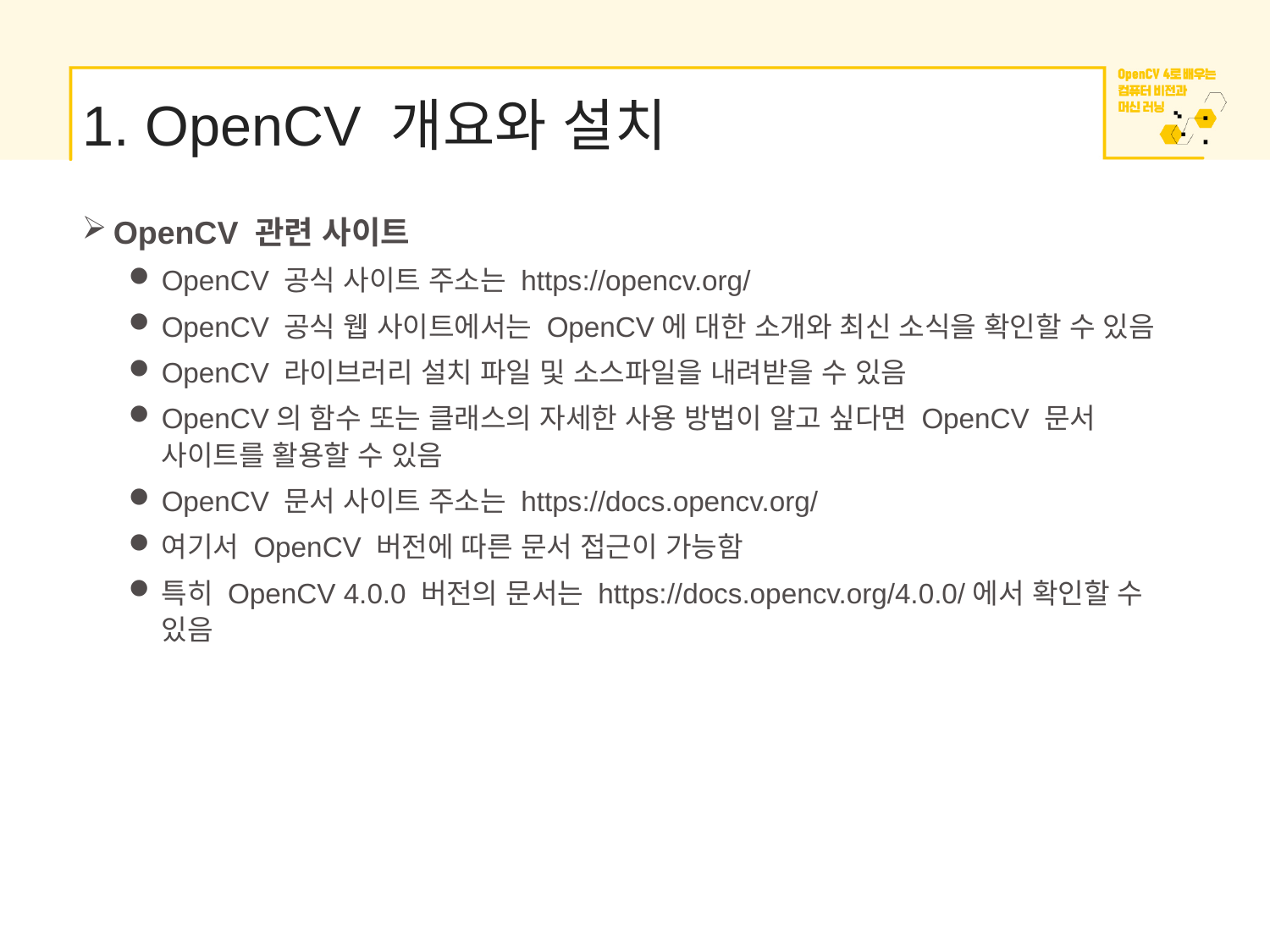

# 1. OpenCV 개요와 설치
OpenCV 관련 사이트
OpenCV 공식 사이트 주소는 https://opencv.org/
OpenCV 공식 웹 사이트에서는 OpenCV에 대한 소개와 최신 소식을 확인할 수 있음
OpenCV 라이브러리 설치 파일 및 소스파일을 내려받을 수 있음
OpenCV의 함수 또는 클래스의 자세한 사용 방법이 알고 싶다면 OpenCV 문서 사이트를 활용할 수 있음
OpenCV 문서 사이트 주소는 https://docs.opencv.org/
여기서 OpenCV 버전에 따른 문서 접근이 가능함
특히 OpenCV 4.0.0 버전의 문서는 https://docs.opencv.org/4.0.0/에서 확인할 수 있음